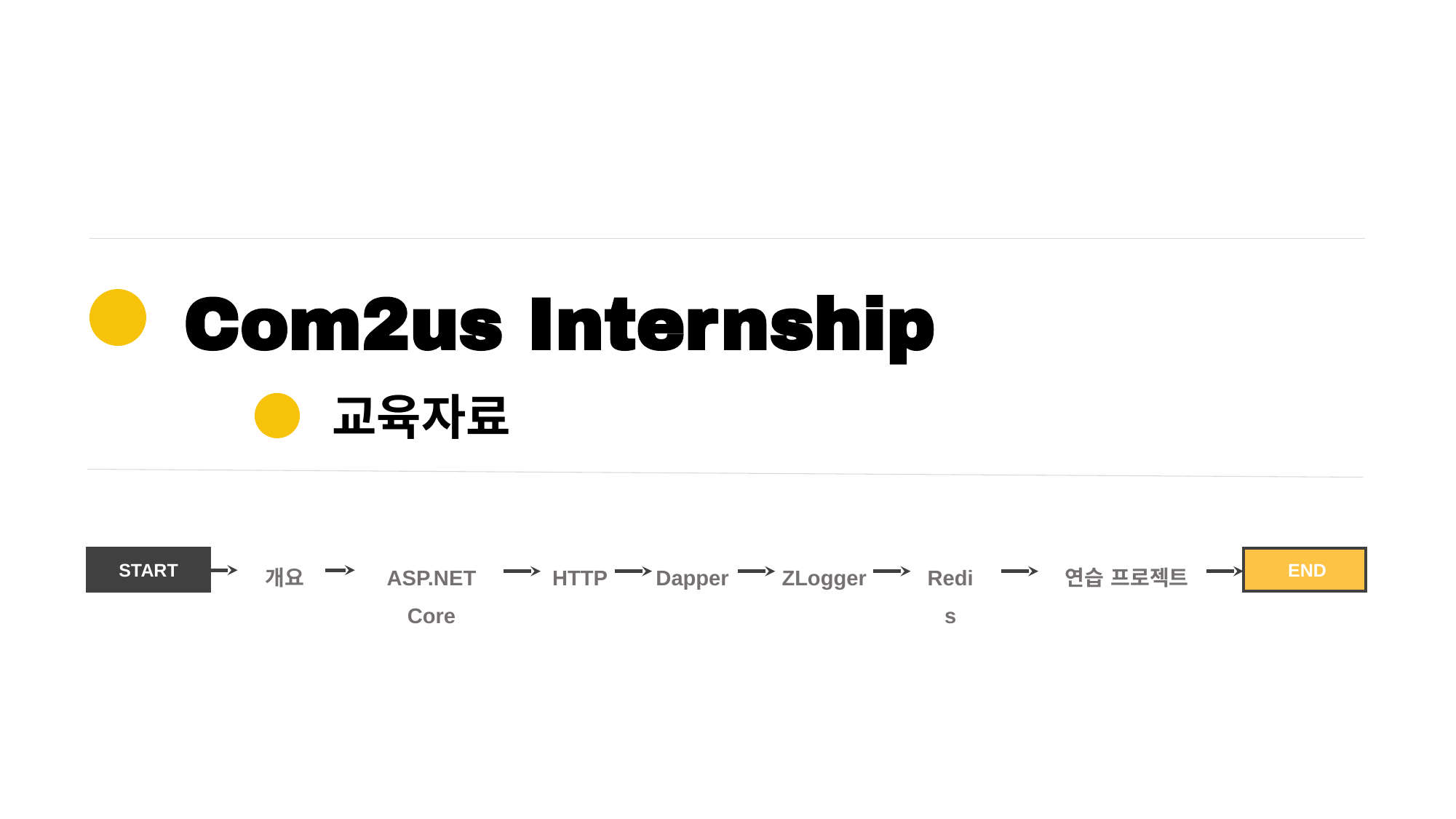

Com2us Internship

교육자료

ASP.NET Core
HTTP
Dapper
ZLogger
Redis
연습 프로젝트
개요
START
 END